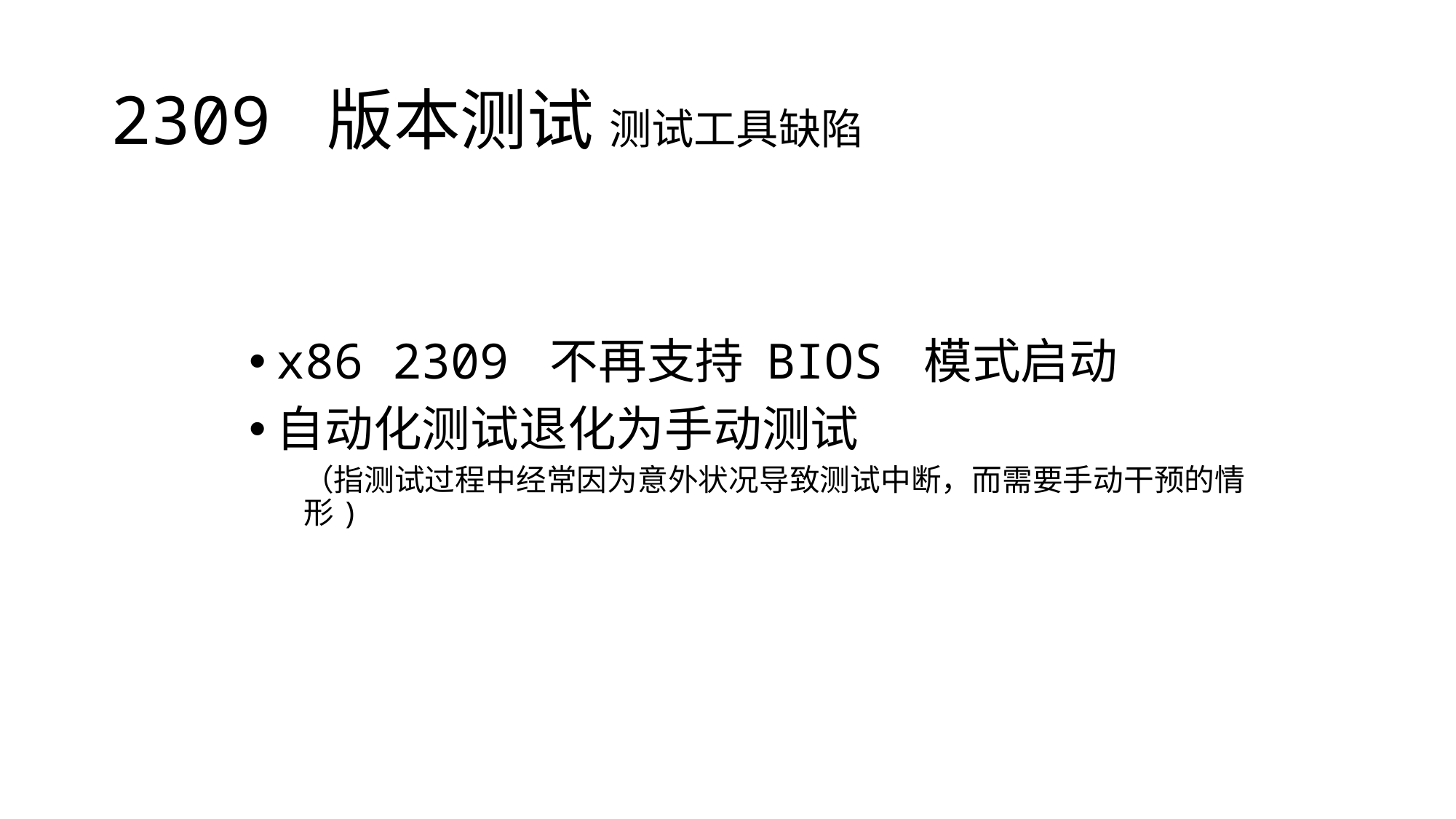

# 2309 版本测试 测试工具缺陷
x86 2309 不再支持 BIOS 模式启动
自动化测试退化为手动测试
（指测试过程中经常因为意外状况导致测试中断，而需要手动干预的情形)